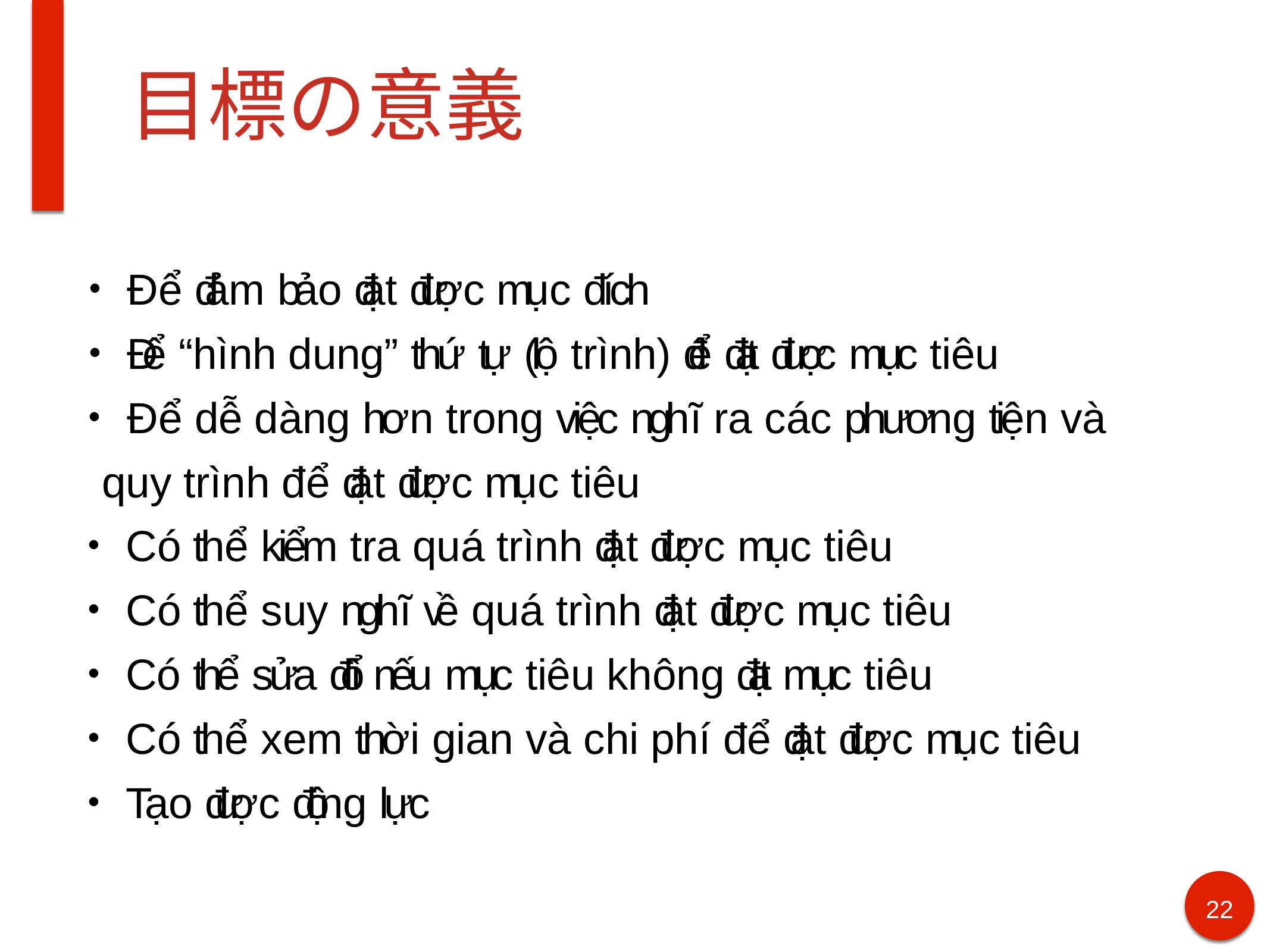

# 目標の意義
・Để đảm bảo đạt được mục đích
・Để “hình dung” thứ tự (lộ trình) để đạt được mục tiêu
・Để dễ dàng hơn trong việc nghĩ ra các phương tiện và  quy trình để đạt được mục tiêu
・Có thể kiểm tra quá trình đạt được mục tiêu
・Có thể suy nghĩ về quá trình đạt được mục tiêu
・Có thể sửa đổi nếu mục tiêu không đạt mục tiêu
・Có thể xem thời gian và chi phí để đạt được mục tiêu
・Tạo được động lực
22